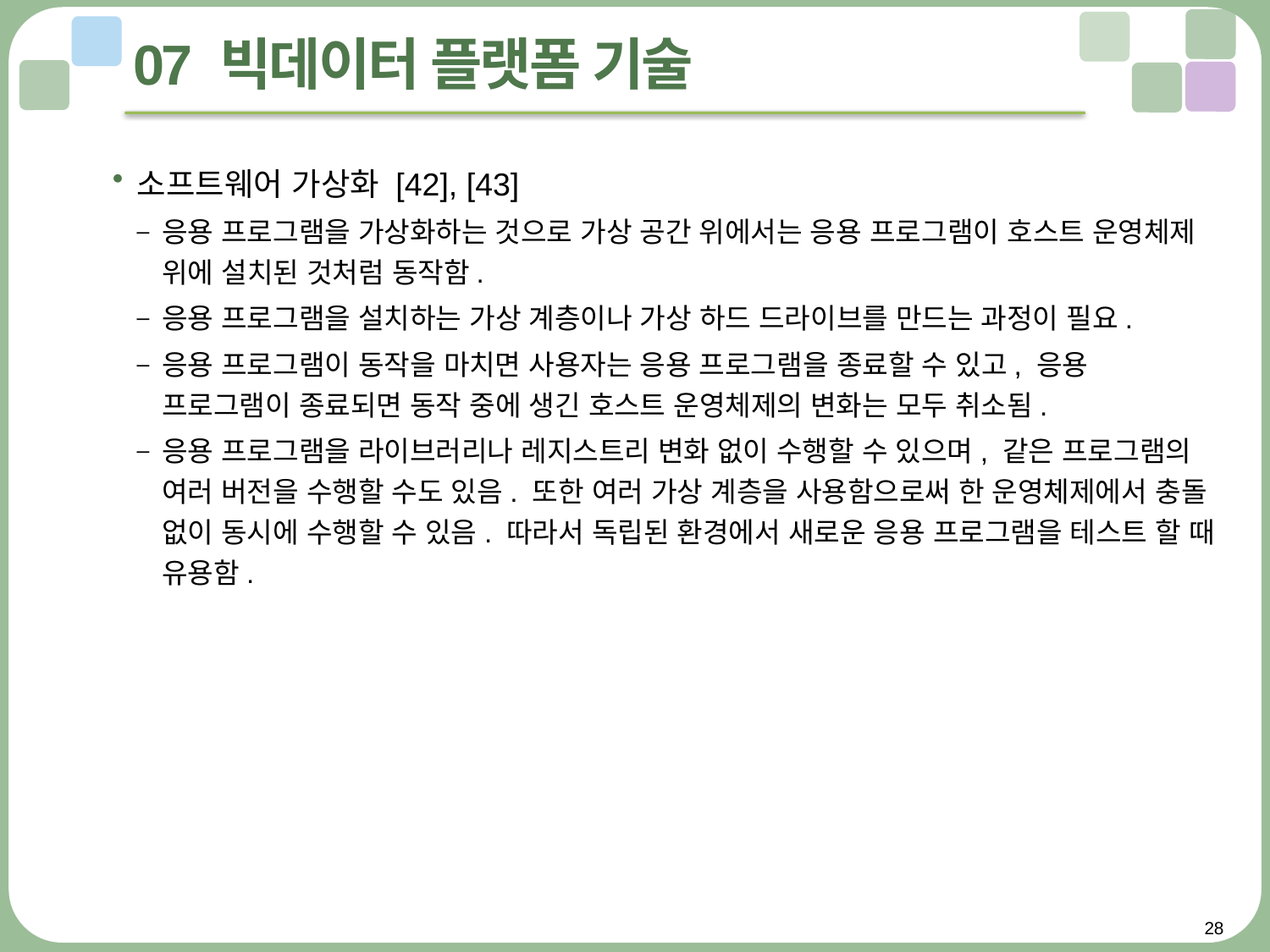

# 07 빅데이터 플랫폼 기술
소프트웨어 가상화 [42], [43]
응용 프로그램을 가상화하는 것으로 가상 공간 위에서는 응용 프로그램이 호스트 운영체제 위에 설치된 것처럼 동작함.
응용 프로그램을 설치하는 가상 계층이나 가상 하드 드라이브를 만드는 과정이 필요.
응용 프로그램이 동작을 마치면 사용자는 응용 프로그램을 종료할 수 있고, 응용 프로그램이 종료되면 동작 중에 생긴 호스트 운영체제의 변화는 모두 취소됨.
응용 프로그램을 라이브러리나 레지스트리 변화 없이 수행할 수 있으며, 같은 프로그램의 여러 버전을 수행할 수도 있음. 또한 여러 가상 계층을 사용함으로써 한 운영체제에서 충돌 없이 동시에 수행할 수 있음. 따라서 독립된 환경에서 새로운 응용 프로그램을 테스트 할 때 유용함.